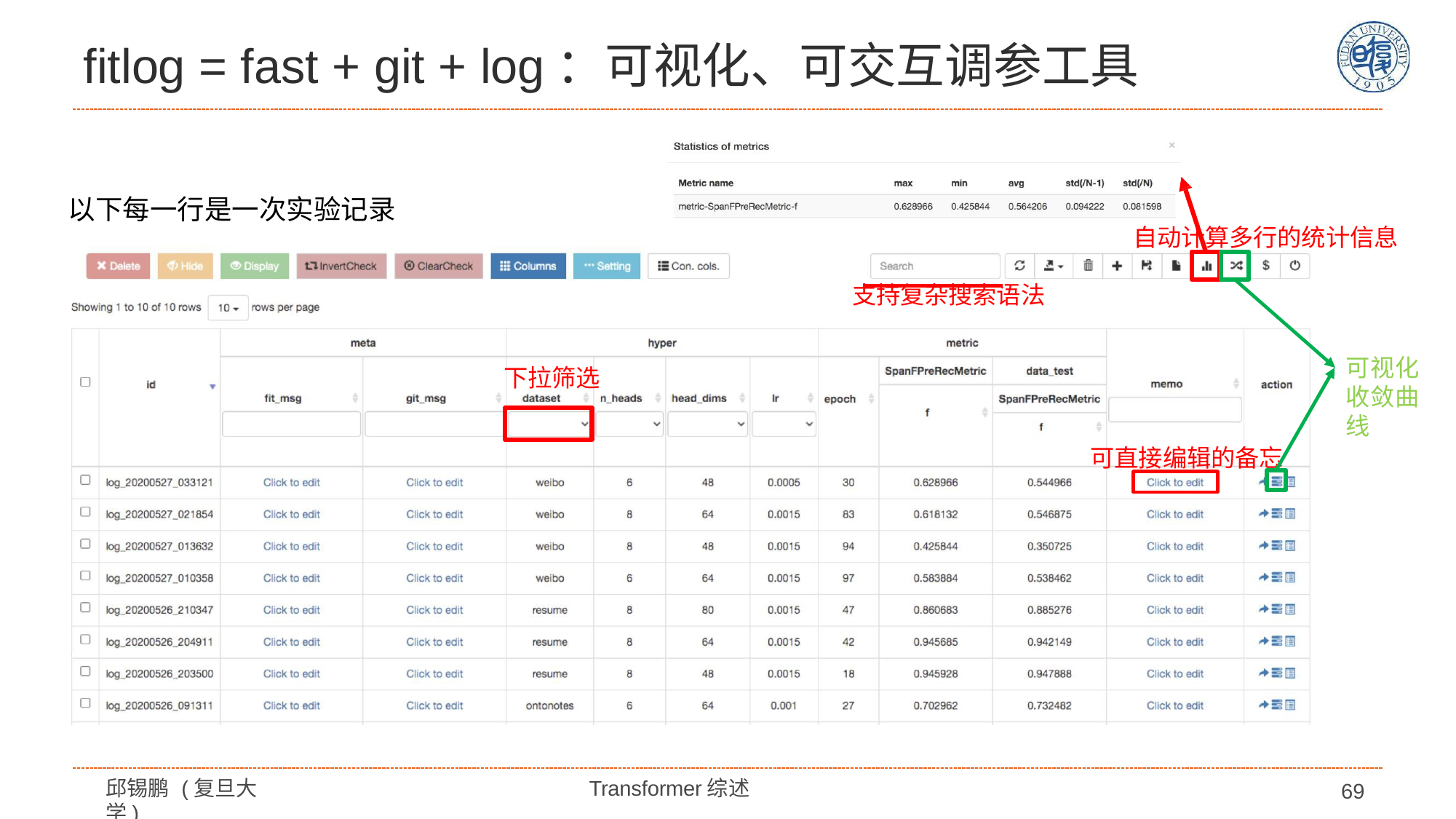

# fitlog = fast + git + log：可视化、可交互调参工具

以下每一行是一次实验记录
自动计算多行的统计信息

支持复杂搜索语法

可视化 收敛曲 线
下拉筛选
可直接编辑的备忘

邱锡鹏 (复旦大学)
Transformer综述
69